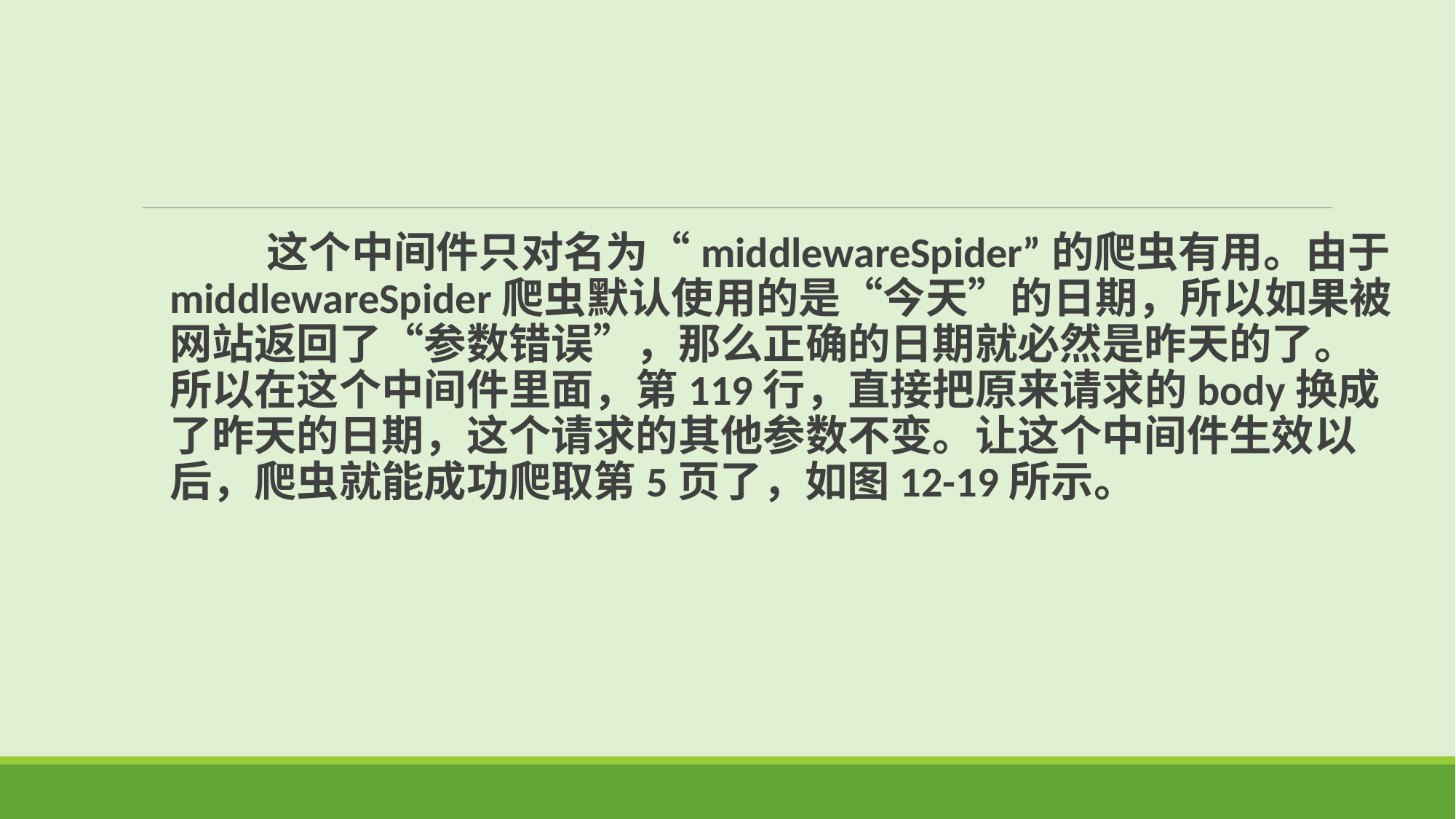

这个中间件只对名为“middlewareSpider”的爬虫有用。由于middlewareSpider爬虫默认使用的是“今天”的日期，所以如果被网站返回了“参数错误”，那么正确的日期就必然是昨天的了。所以在这个中间件里面，第119行，直接把原来请求的body换成了昨天的日期，这个请求的其他参数不变。让这个中间件生效以后，爬虫就能成功爬取第5页了，如图12-19所示。